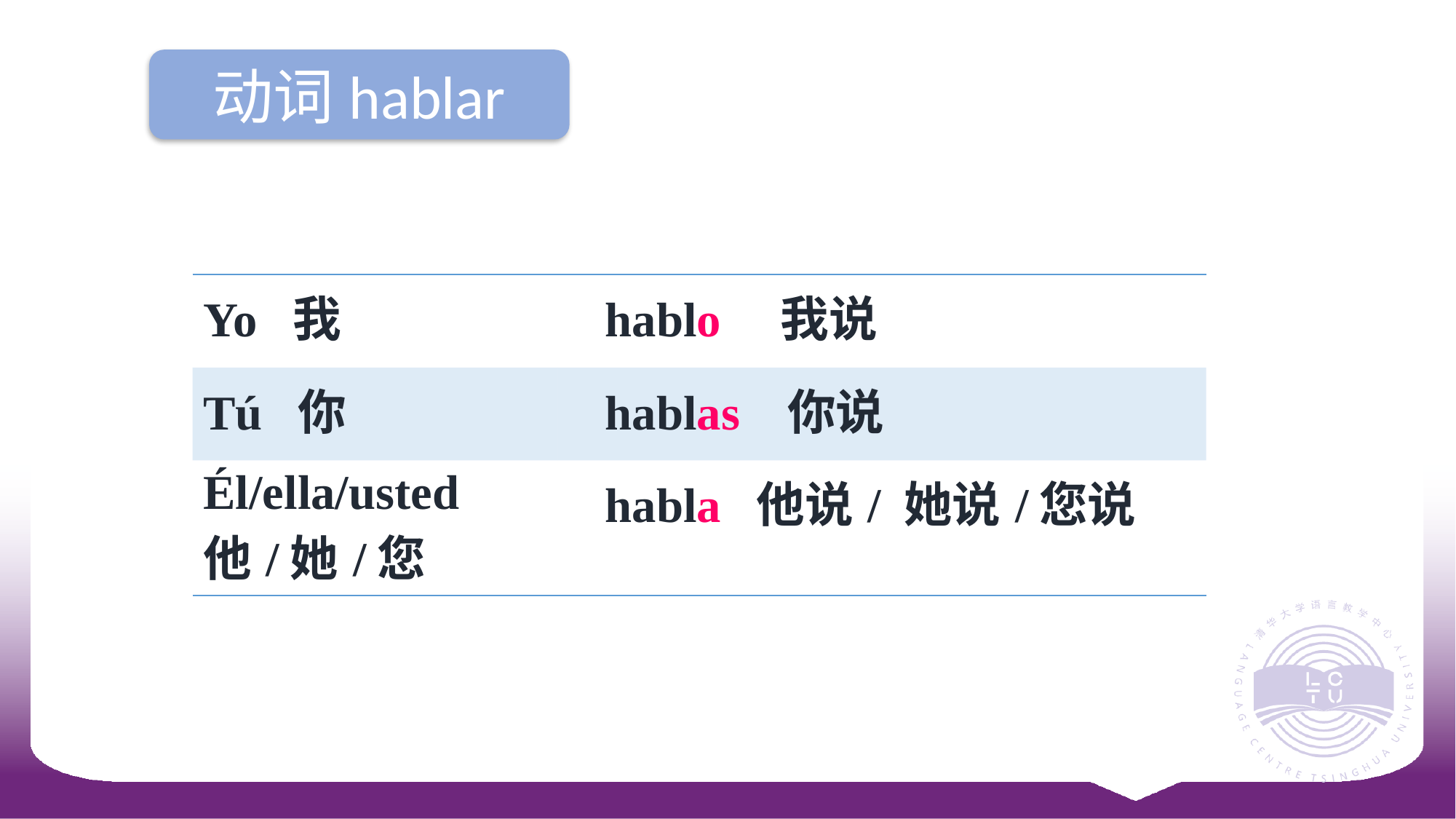

动词hablar
| Yo 我 | hablo 我说 |
| --- | --- |
| Tú 你 | hablas 你说 |
| Él/ella/usted 他/她/您 | habla 他说/ 她说/您说 |